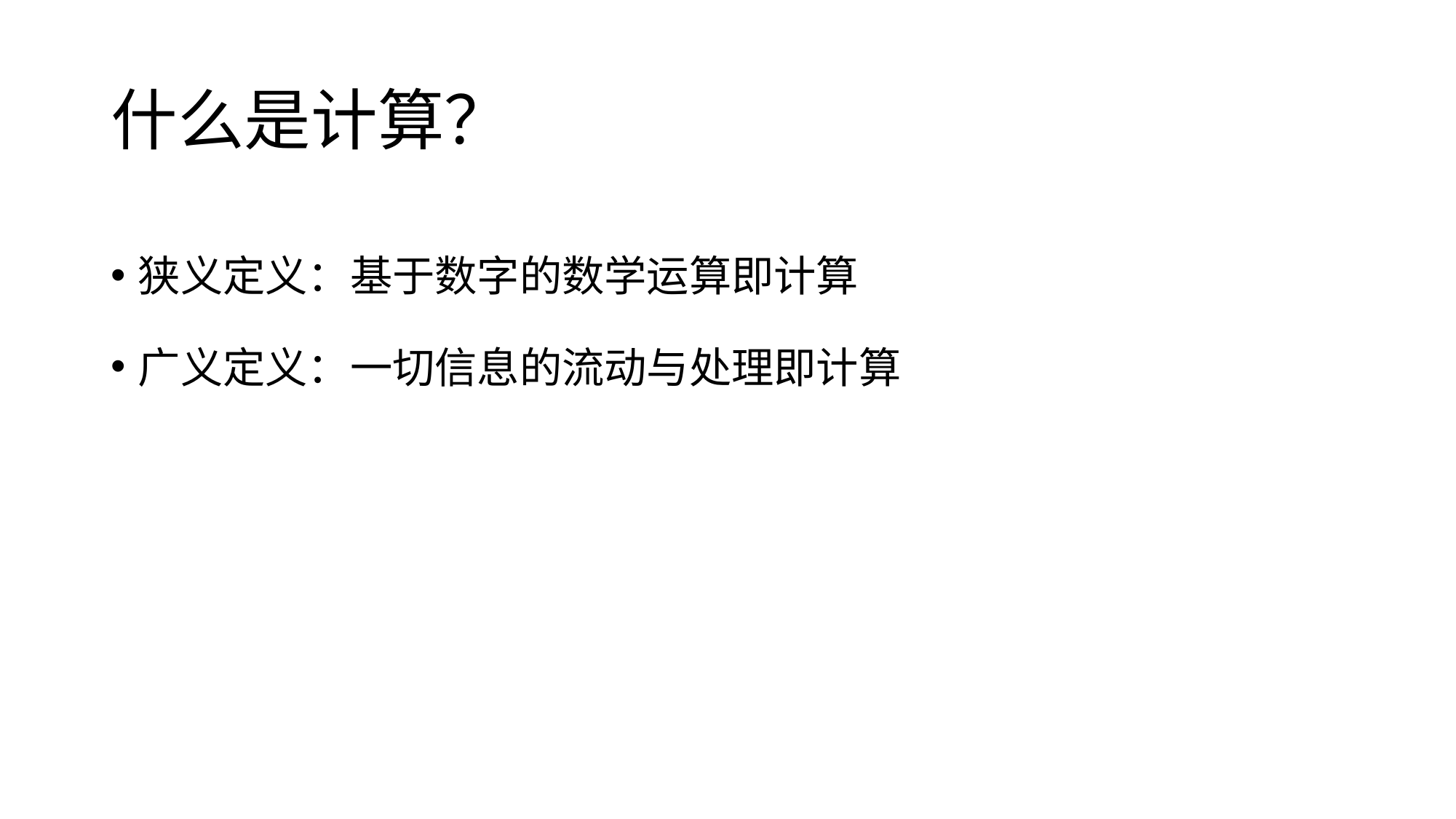

# 什么是计算？
狭义定义：基于数字的数学运算即计算
广义定义：一切信息的流动与处理即计算